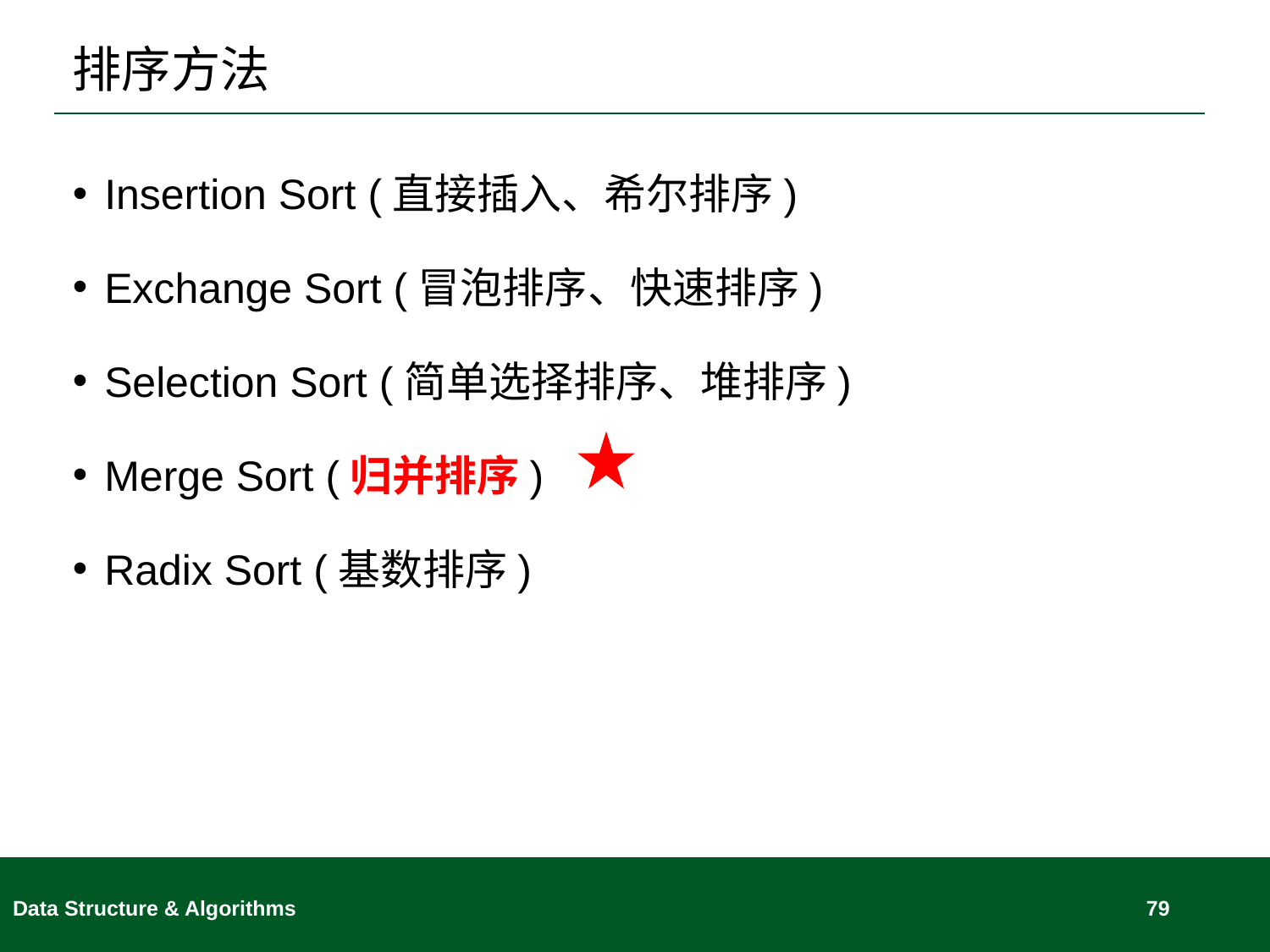

# 排序方法
Insertion Sort (直接插入、希尔排序)
Exchange Sort (冒泡排序、快速排序)
Selection Sort (简单选择排序、堆排序)
Merge Sort (归并排序)
Radix Sort (基数排序)

Data Structure & Algorithms
79